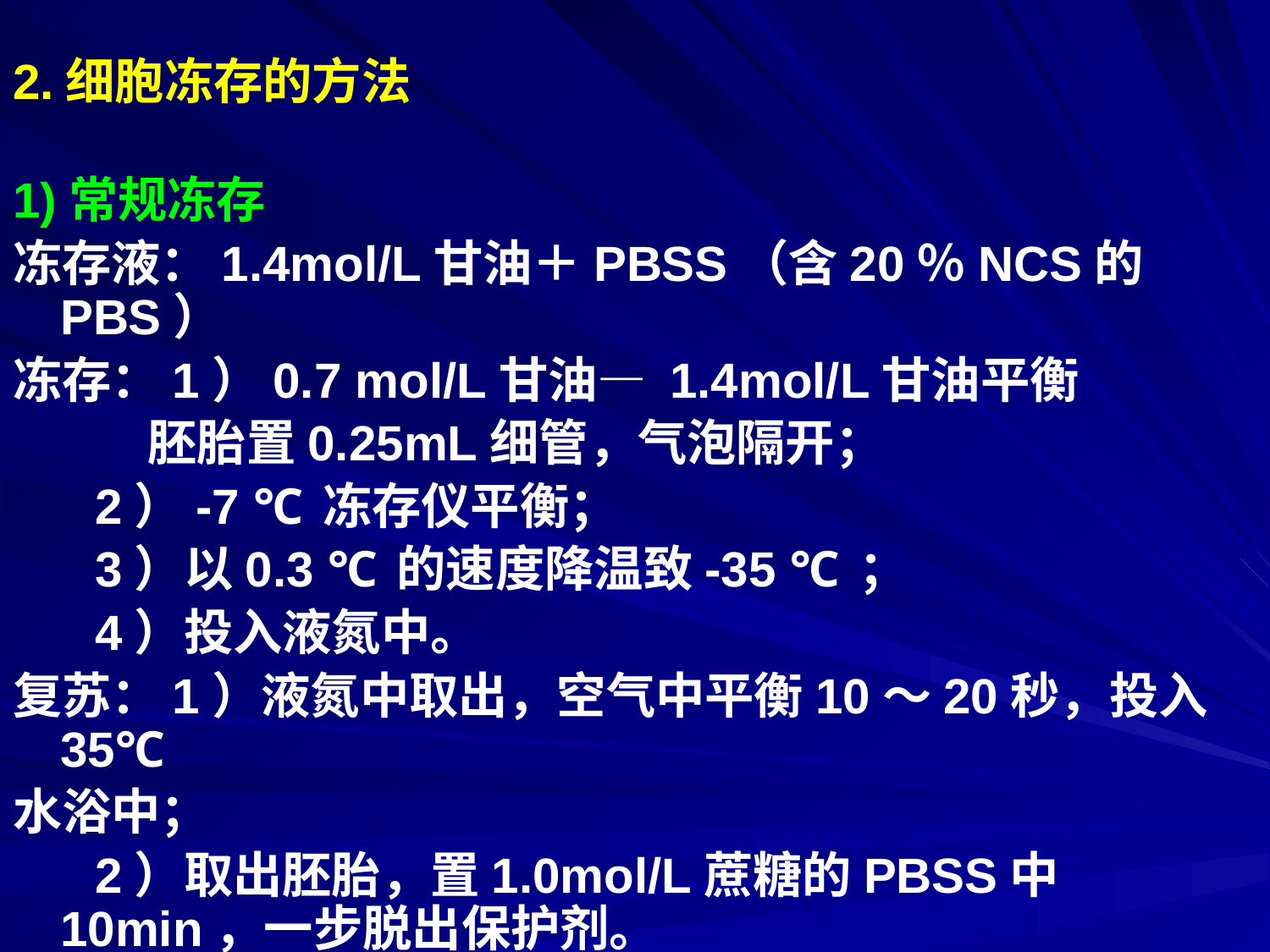

# 2.细胞冻存的方法
1)常规冻存
冻存液：1.4mol/L甘油＋PBSS（含20％NCS的PBS）
冻存：1）0.7 mol/L甘油— 1.4mol/L甘油平衡
           胚胎置0.25mL细管，气泡隔开；
      2）-7 ℃冻存仪平衡；
      3）以0.3 ℃的速度降温致-35 ℃；
      4）投入液氮中。
复苏：1）液氮中取出，空气中平衡10～20秒，投入35℃
水浴中；
      2）取出胚胎，置1.0mol/L蔗糖的PBSS中10min，一步脱出保护剂。